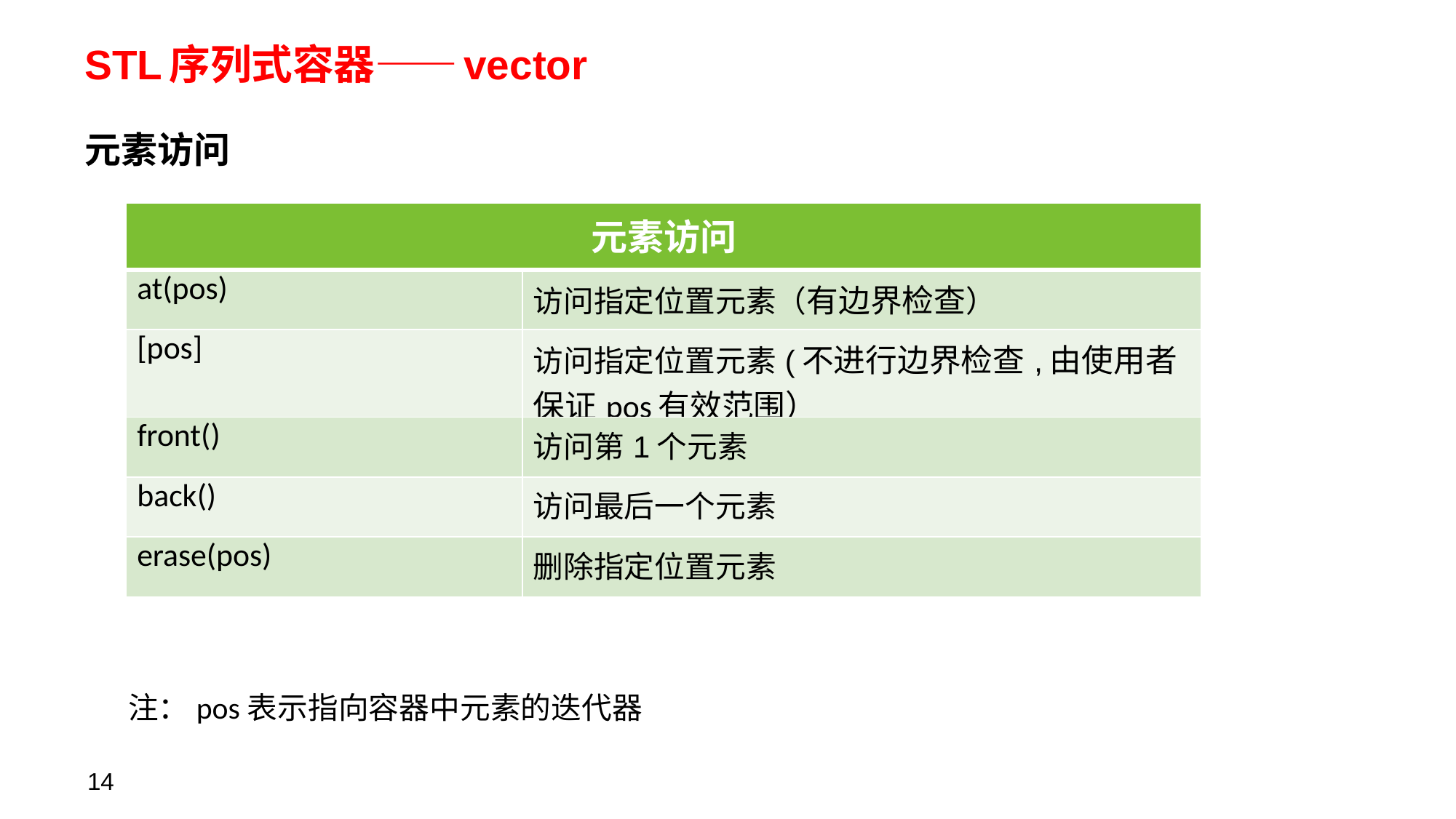

# STL序列式容器——vector
元素访问
| 元素访问 |  |
| --- | --- |
| at(pos) | 访问指定位置元素（有边界检查） |
| [pos] | 访问指定位置元素(不进行边界检查,由使用者保证pos有效范围） |
| front() | 访问第1个元素 |
| back() | 访问最后一个元素 |
| erase(pos) | 删除指定位置元素 |
注：pos表示指向容器中元素的迭代器
14